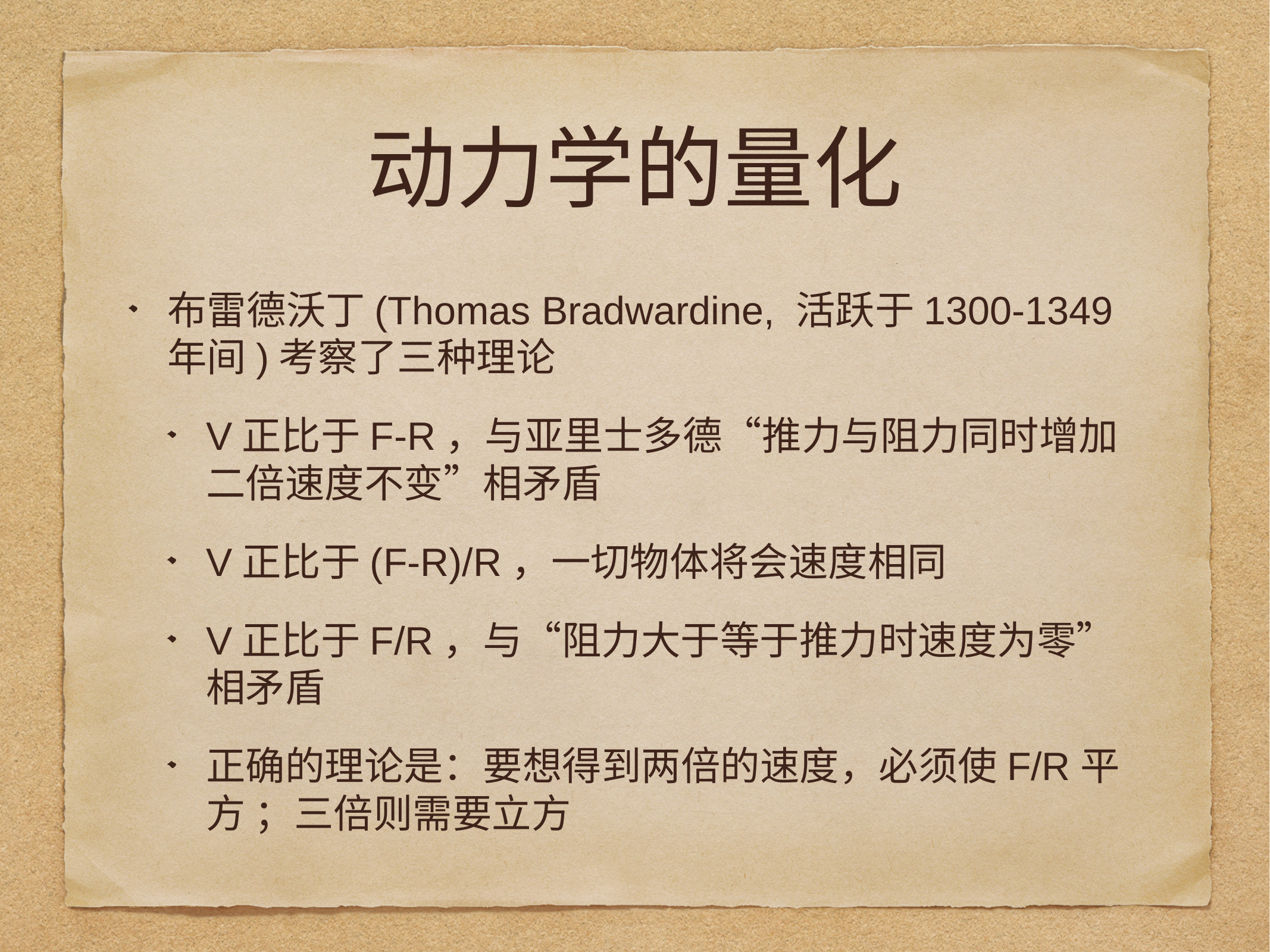

# 动力学的量化
布雷德沃丁(Thomas Bradwardine, 活跃于1300-1349年间)考察了三种理论
V正比于F-R，与亚里士多德“推力与阻力同时增加二倍速度不变”相矛盾
V正比于(F-R)/R，一切物体将会速度相同
V正比于F/R，与“阻力大于等于推力时速度为零”相矛盾
正确的理论是：要想得到两倍的速度，必须使F/R平方 ；三倍则需要立方